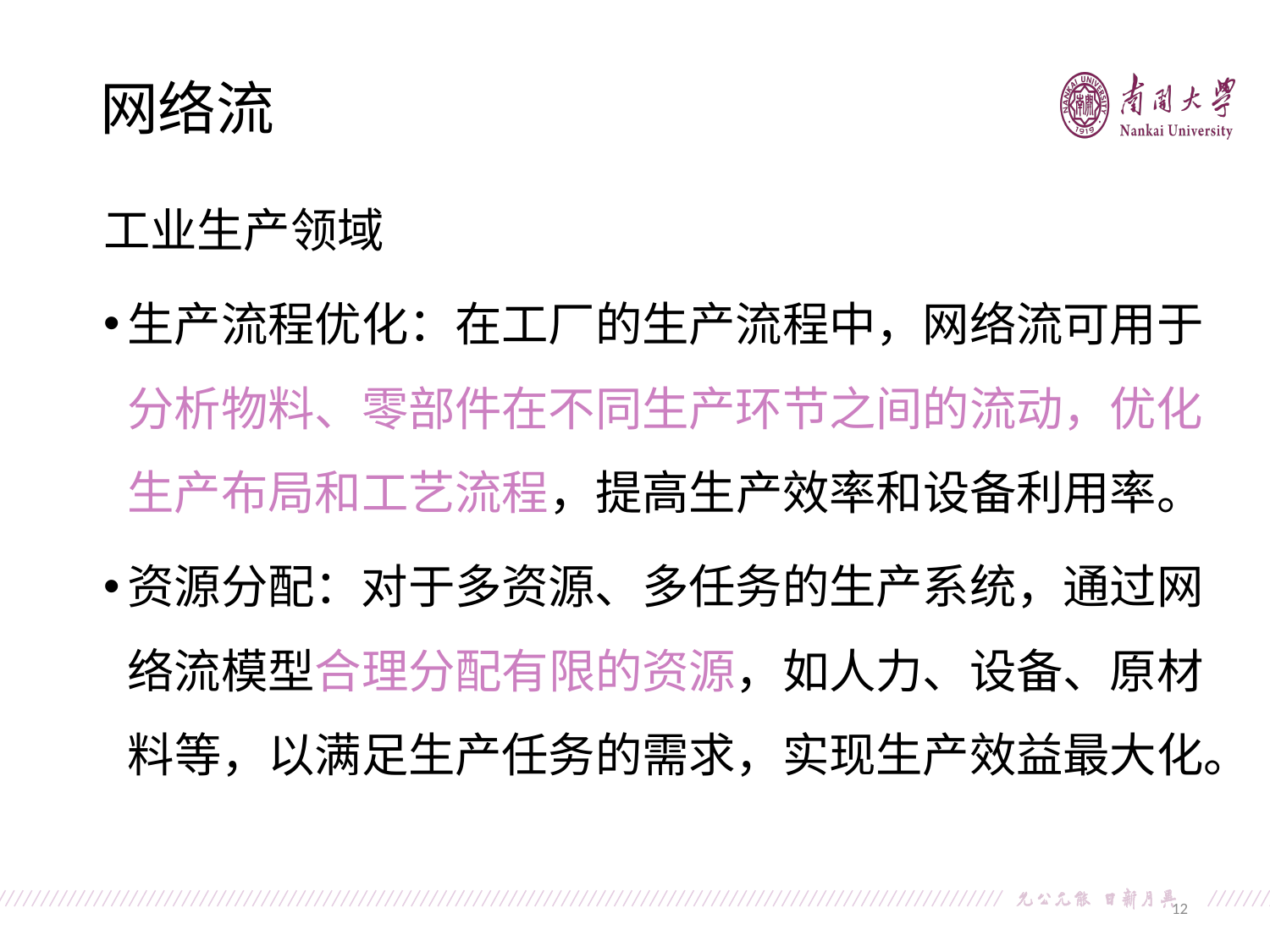

网络流
工业生产领域
生产流程优化：在工厂的生产流程中，网络流可用于分析物料、零部件在不同生产环节之间的流动，优化生产布局和工艺流程，提高生产效率和设备利用率。
资源分配：对于多资源、多任务的生产系统，通过网络流模型合理分配有限的资源，如人力、设备、原材料等，以满足生产任务的需求，实现生产效益最大化。
12